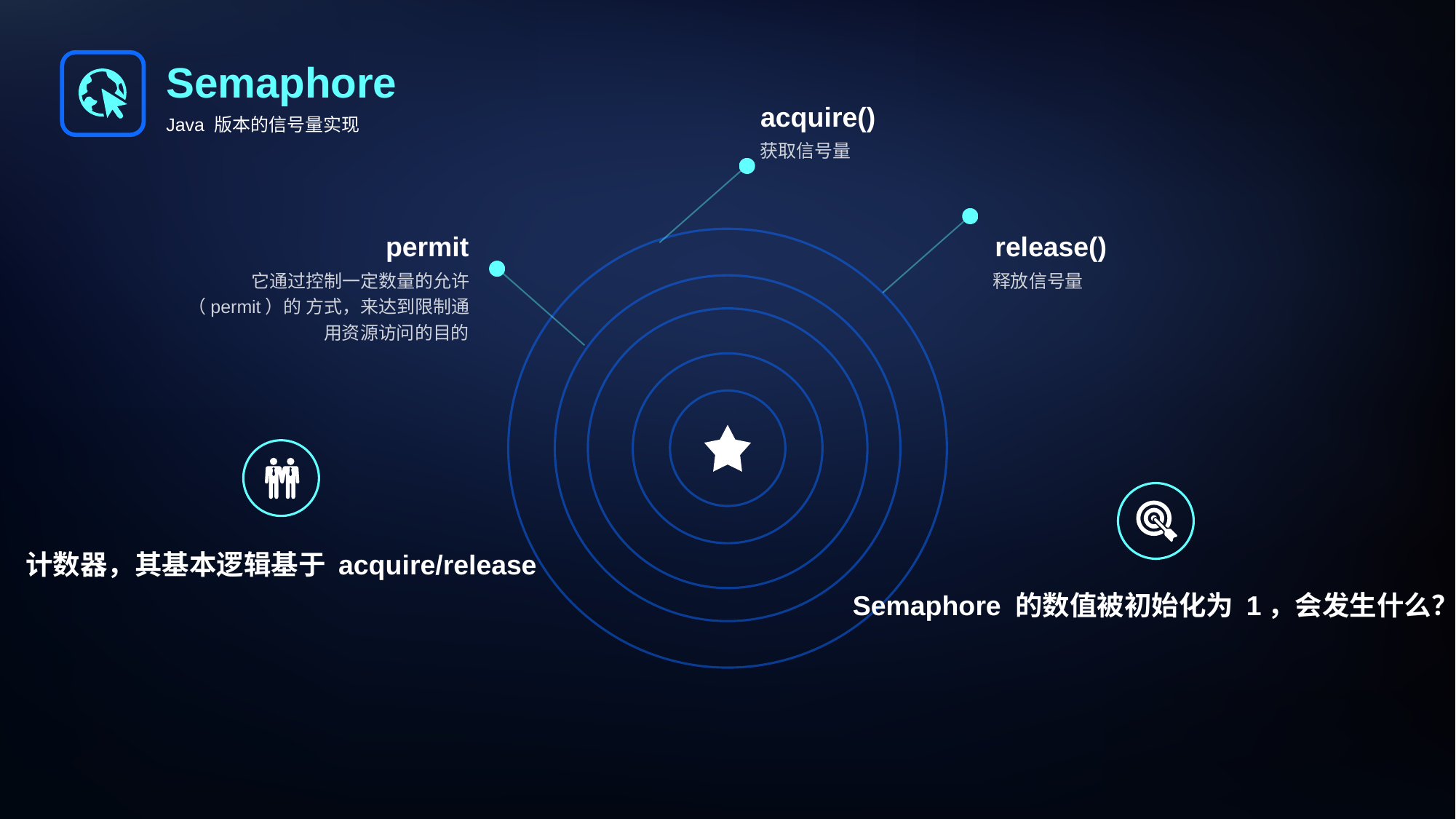

Semaphore
Java 版本的信号量实现

acquire()
获取信号量

permit
它通过控制一定数量的允许（permit）的 方式，来达到限制通用资源访问的目的
release()
释放信号量

计数器，其基本逻辑基于 acquire/release

Semaphore 的数值被初始化为 1，会发生什么？